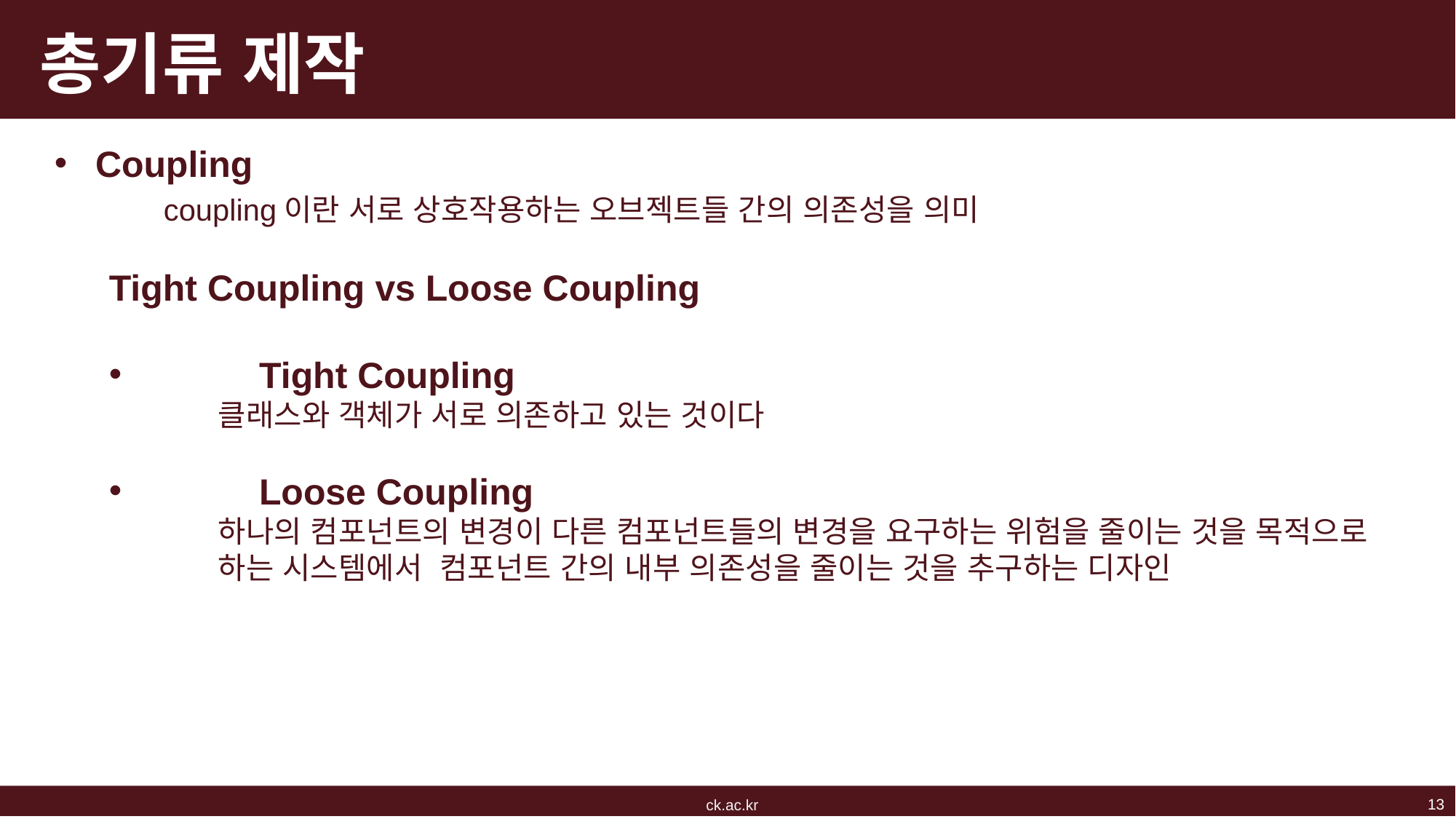

# 총기류 제작
Coupling
	coupling이란 서로 상호작용하는 오브젝트들 간의 의존성을 의미

Tight Coupling vs Loose Coupling

	Tight Coupling
클래스와 객체가 서로 의존하고 있는 것이다

	Loose Coupling
하나의 컴포넌트의 변경이 다른 컴포넌트들의 변경을 요구하는 위험을 줄이는 것을 목적으로 하는 시스템에서  컴포넌트 간의 내부 의존성을 줄이는 것을 추구하는 디자인

13
ck.ac.kr